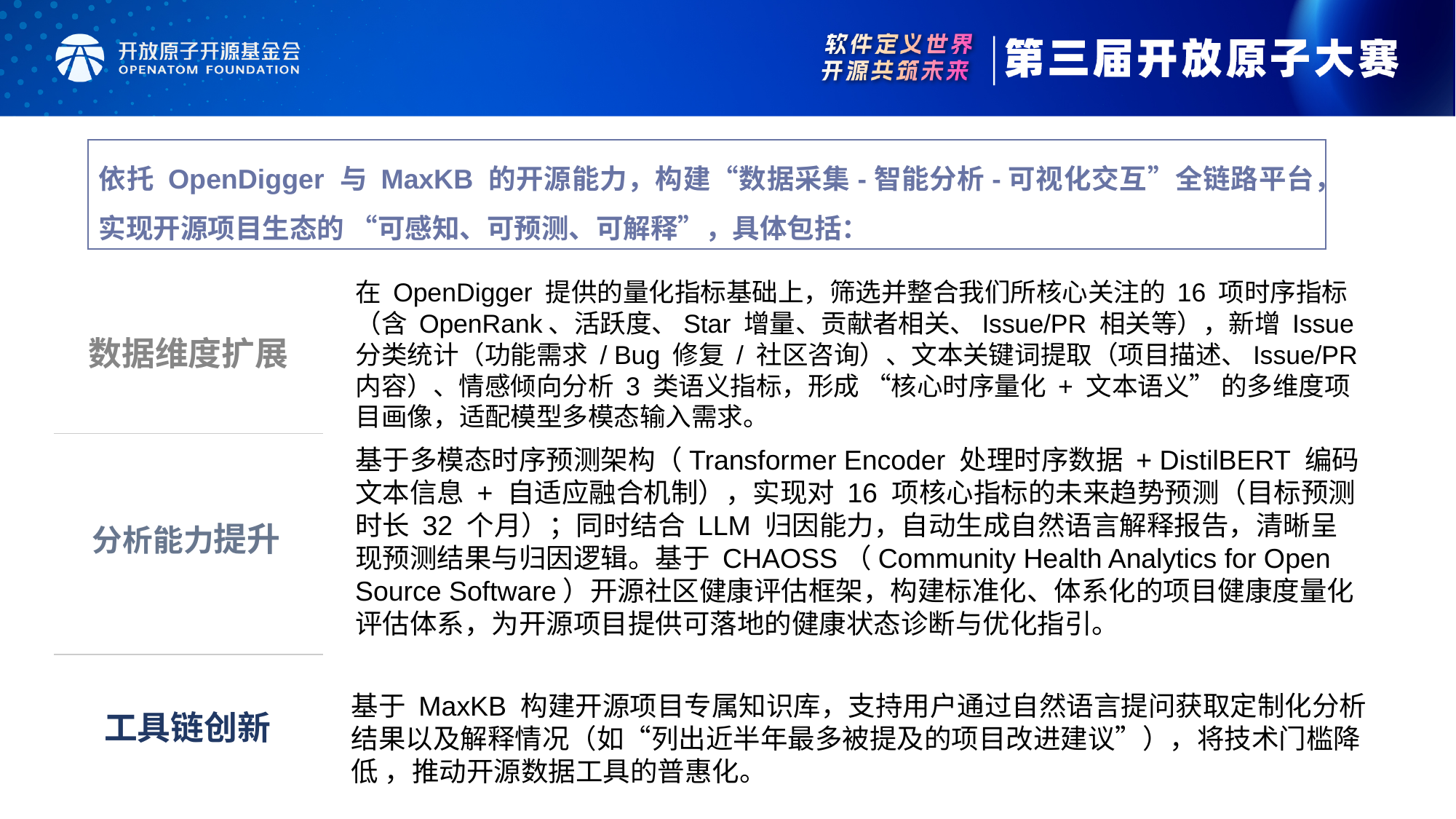

依托 OpenDigger 与 MaxKB 的开源能力，构建“数据采集-智能分析-可视化交互”全链路平台，实现开源项目生态的 “可感知、可预测、可解释”，具体包括：
在 OpenDigger 提供的量化指标基础上，筛选并整合我们所核心关注的 16 项时序指标（含 OpenRank、活跃度、Star 增量、贡献者相关、Issue/PR 相关等），新增 Issue 分类统计（功能需求 / Bug 修复 / 社区咨询）、文本关键词提取（项目描述、Issue/PR 内容）、情感倾向分析 3 类语义指标，形成 “核心时序量化 + 文本语义” 的多维度项目画像，适配模型多模态输入需求。
数据维度扩展
基于多模态时序预测架构（Transformer Encoder 处理时序数据 + DistilBERT 编码文本信息 + 自适应融合机制），实现对 16 项核心指标的未来趋势预测（目标预测时长 32 个月）；同时结合 LLM 归因能力，自动生成自然语言解释报告，清晰呈现预测结果与归因逻辑。基于 CHAOSS（Community Health Analytics for Open Source Software）开源社区健康评估框架，构建标准化、体系化的项目健康度量化评估体系，为开源项目提供可落地的健康状态诊断与优化指引。
分析能力提升
基于 MaxKB 构建开源项目专属知识库，支持用户通过自然语言提问获取定制化分析结果以及解释情况（如“列出近半年最多被提及的项目改进建议”），将技术门槛降低 ，推动开源数据工具的普惠化。
工具链创新